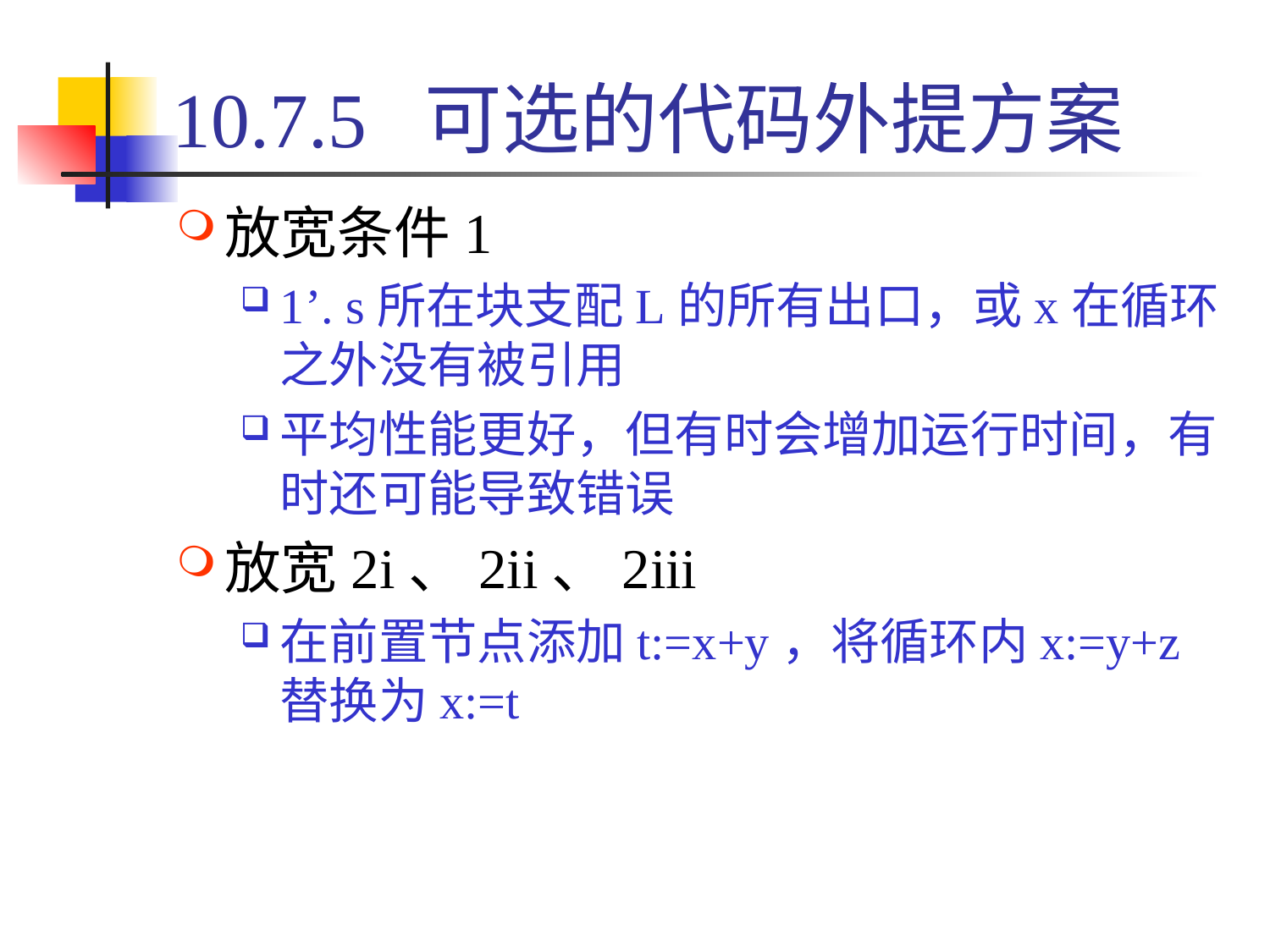

# 10.7.5  可选的代码外提方案
放宽条件1
1’. s所在块支配L的所有出口，或x在循环之外没有被引用
平均性能更好，但有时会增加运行时间，有时还可能导致错误
放宽2i、2ii、2iii
在前置节点添加t:=x+y，将循环内x:=y+z替换为x:=t